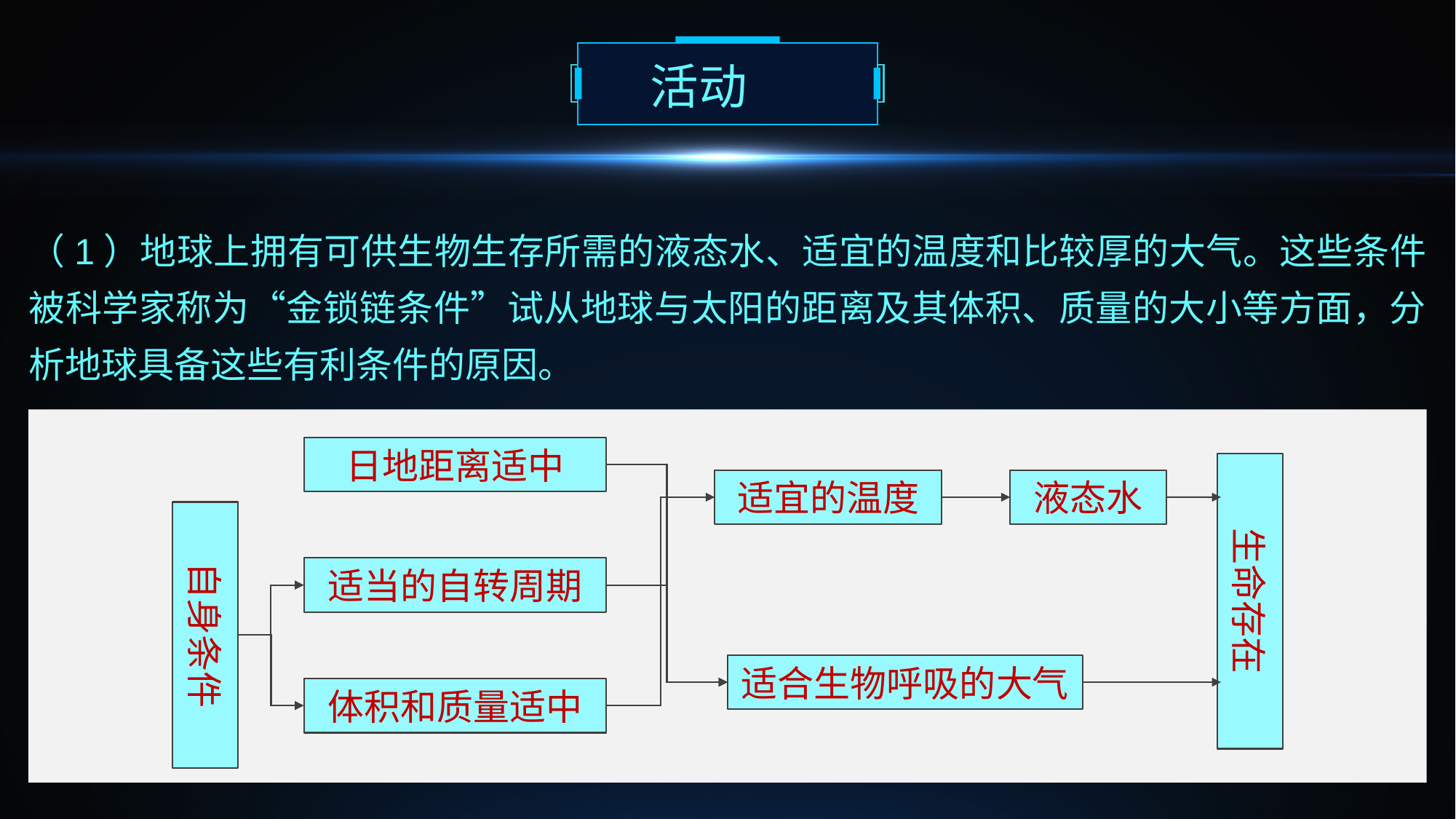

活动
（1）地球上拥有可供生物生存所需的液态水、适宜的温度和比较厚的大气。这些条件被科学家称为“金锁链条件”试从地球与太阳的距离及其体积、质量的大小等方面，分析地球具备这些有利条件的原因。

日地距离适中
生命存在
适宜的温度
液态水
自身条件
适当的自转周期
适合生物呼吸的大气
体积和质量适中